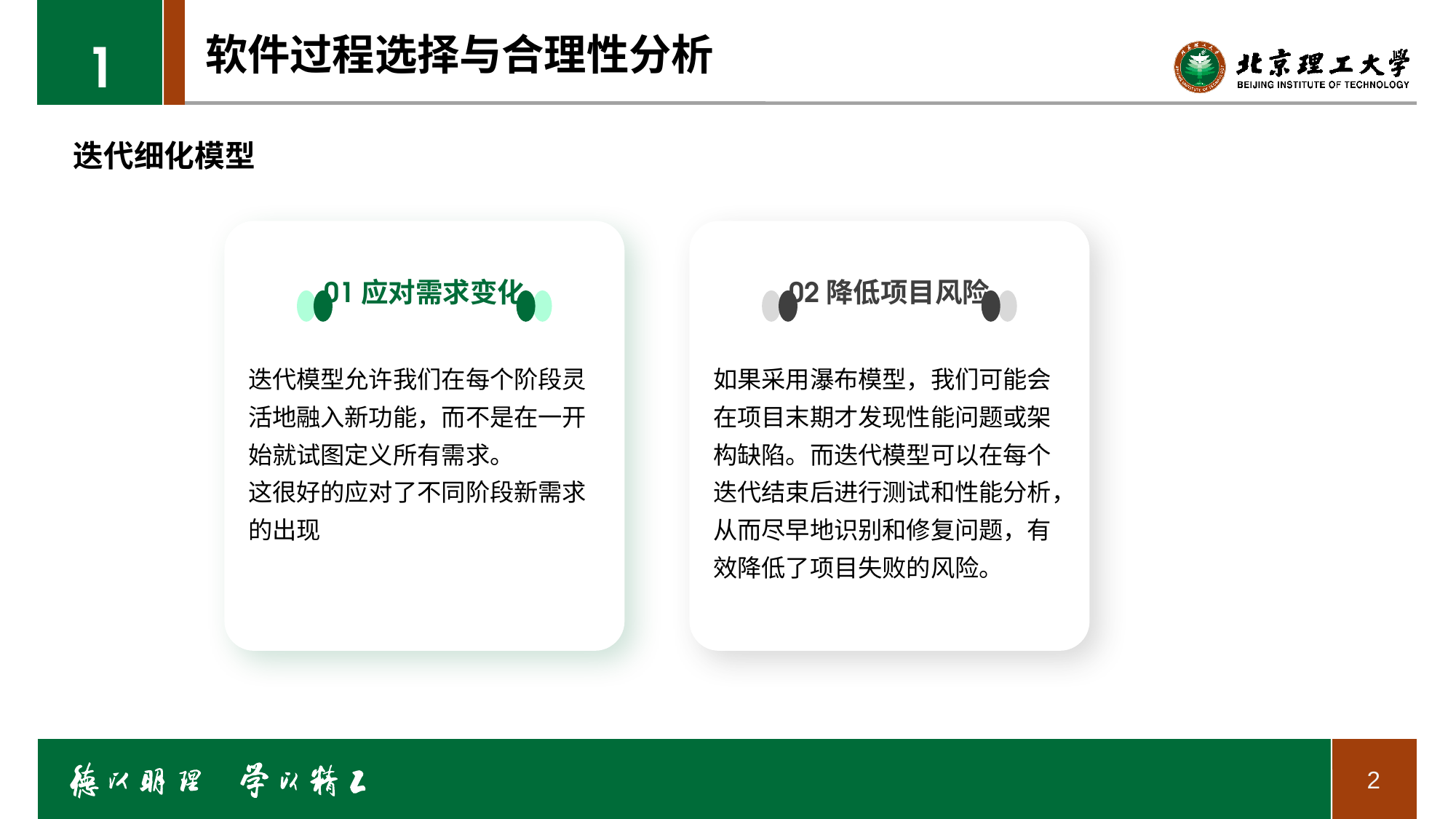

1
# 软件过程选择与合理性分析
迭代细化模型

01应对需求变化

迭代模型允许我们在每个阶段灵活地融入新功能，而不是在一开始就试图定义所有需求。
这很好的应对了不同阶段新需求的出现

02降低项目风险

如果采用瀑布模型，我们可能会在项目末期才发现性能问题或架构缺陷。而迭代模型可以在每个迭代结束后进行测试和性能分析，从而尽早地识别和修复问题，有效降低了项目失败的风险。